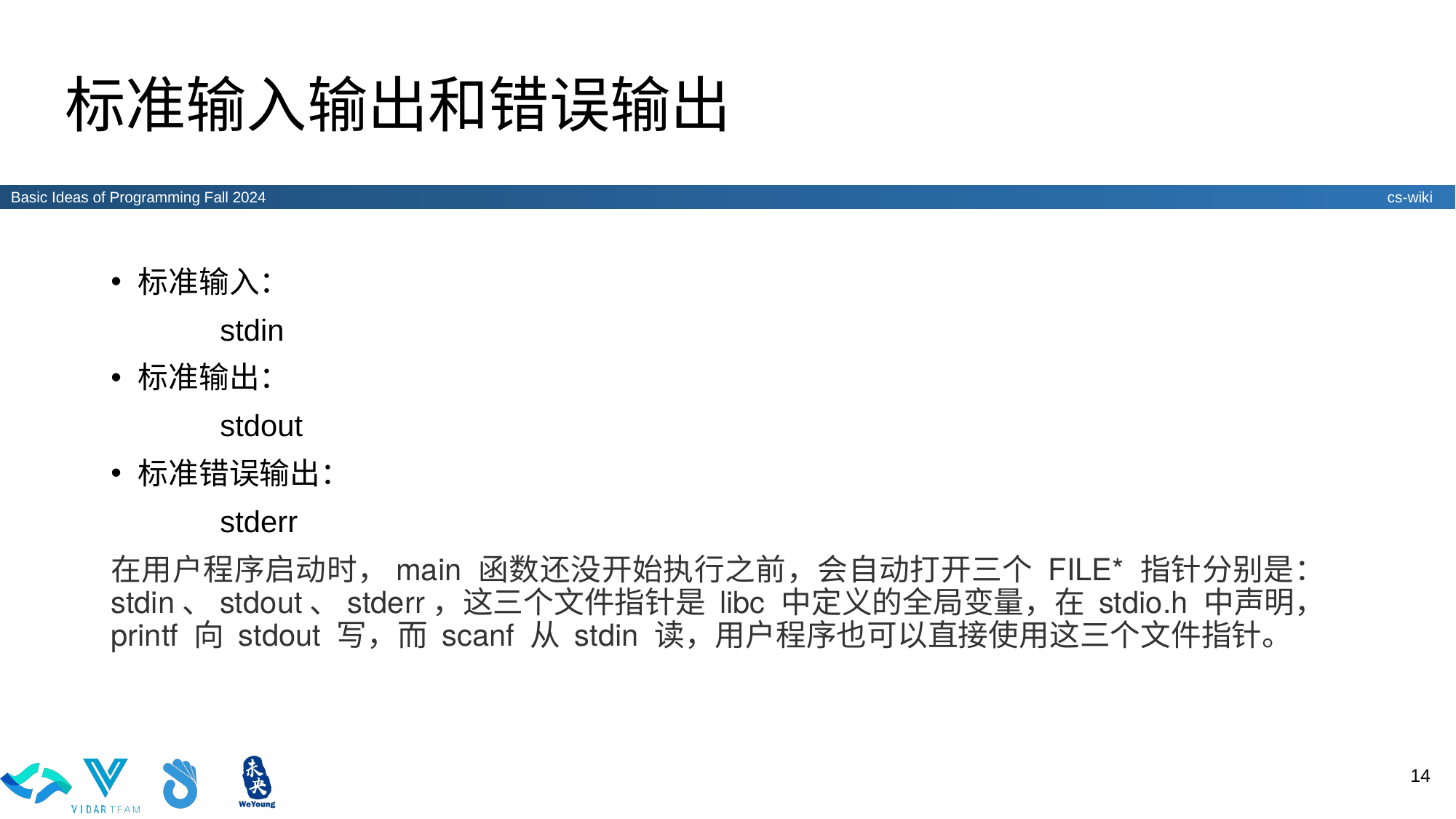

# 标准输入输出和错误输出
标准输入：
	stdin
标准输出：
	stdout
标准错误输出：
	stderr
在用户程序启动时，main 函数还没开始执行之前，会自动打开三个 FILE* 指针分别是：stdin、stdout、stderr，这三个文件指针是 libc 中定义的全局变量，在 stdio.h 中声明，printf 向 stdout 写，而 scanf 从 stdin 读，用户程序也可以直接使用这三个文件指针。